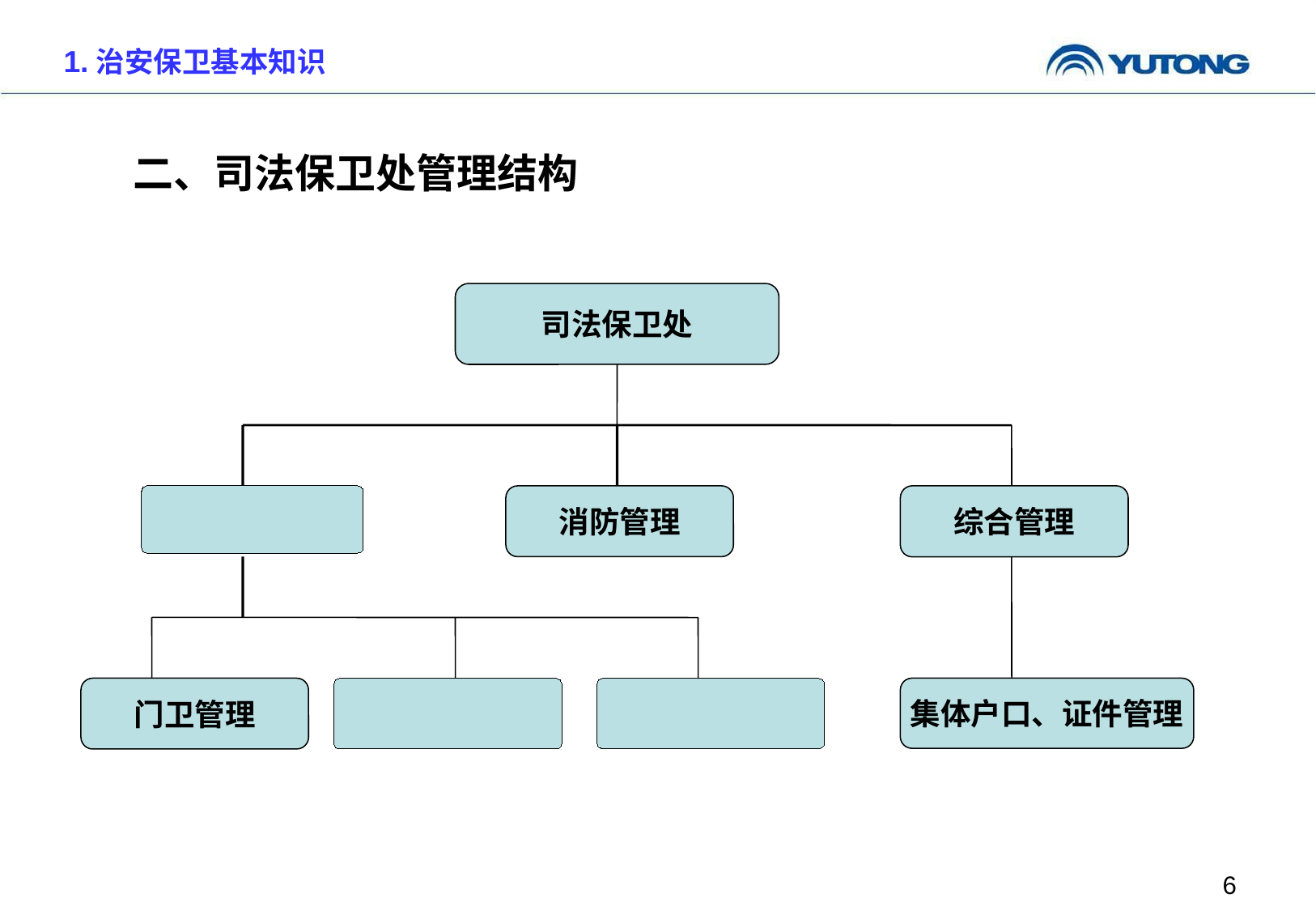

1.治安保卫基本知识
二、司法保卫处管理结构

司法保卫处

消防管理
综合管理

门卫管理
集体户口、证件管理
6